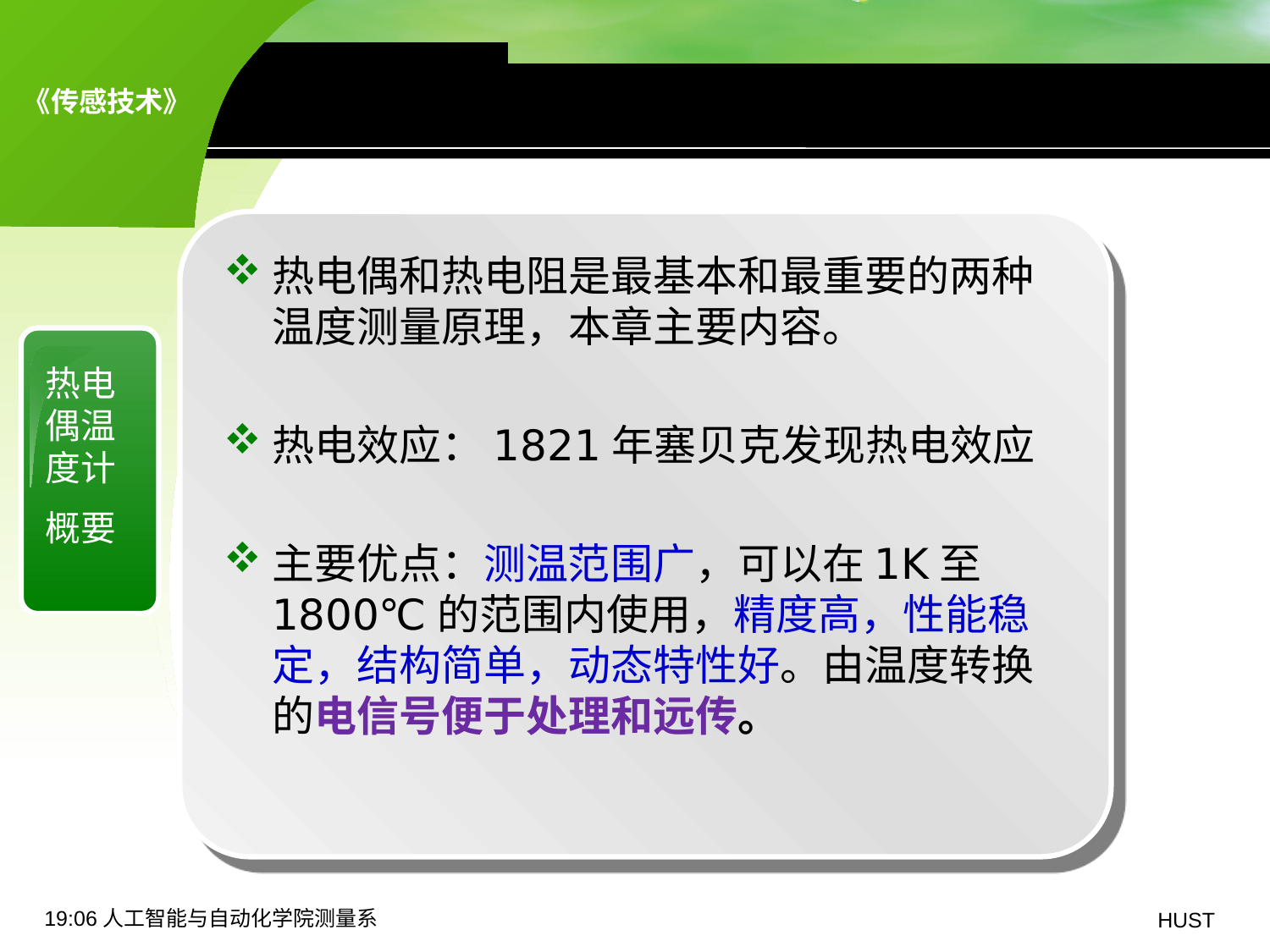

8.1  热电偶传感器——基本原理

热电偶和热电阻是最基本和最重要的两种温度测量原理，本章主要内容。

热电效应：1821年塞贝克发现热电效应

主要优点：测温范围广，可以在1K至1800℃的范围内使用，精度高，性能稳定，结构简单，动态特性好。由温度转换的电信号便于处理和远传。

热电偶温度计
概要
19:06人工智能与自动化学院测量系
HUST